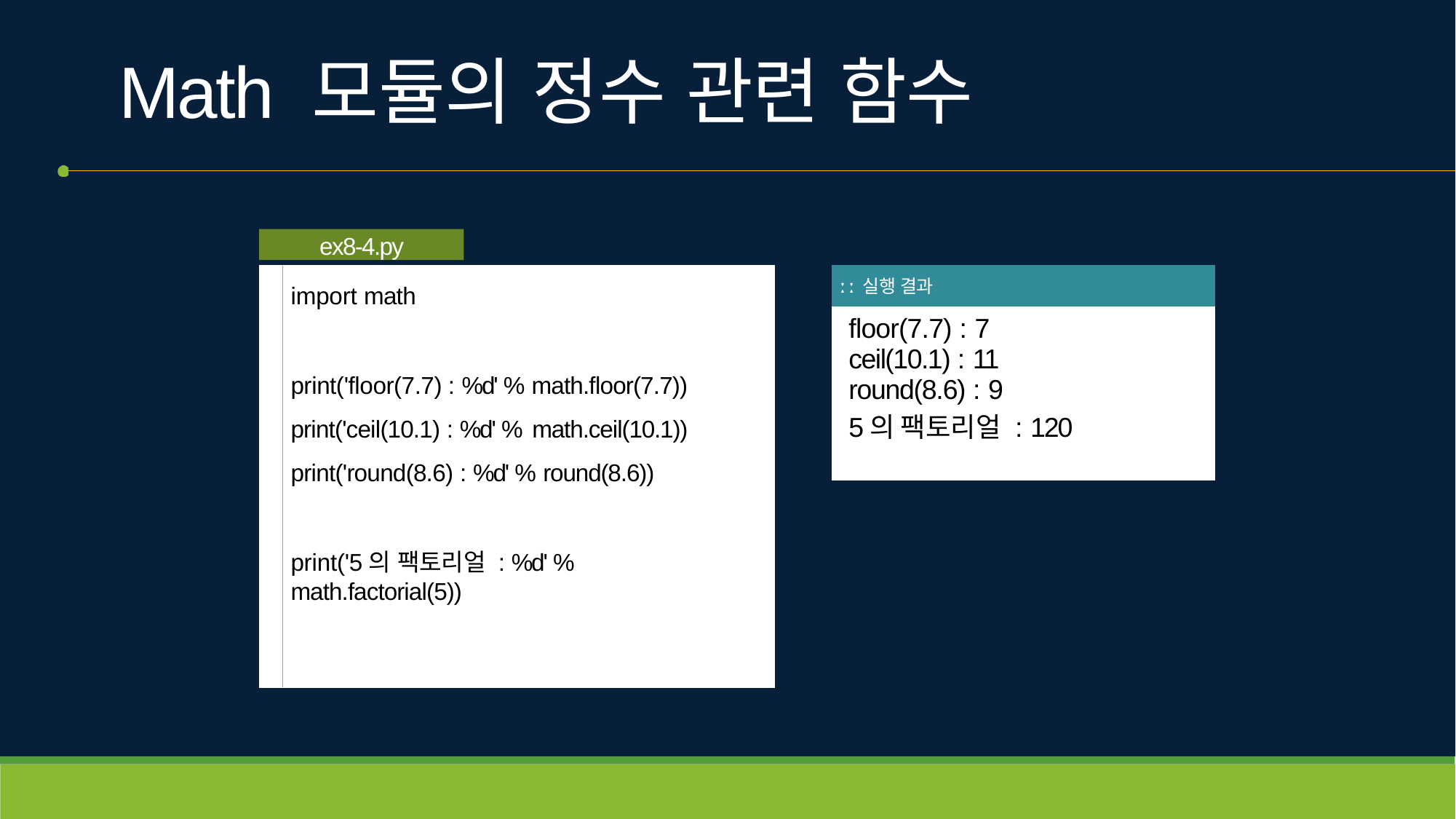

# Math 모듈의 정수 관련 함수

ex8-4.py

| ː ː 실행 결과 |
| --- |
| floor(7.7) : 7 ceil(10.1) : 11 round(8.6) : 9 5의 팩토리얼 : 120 |

import math

print('floor(7.7) : %d' % math.floor(7.7))
print('ceil(10.1) : %d' %  math.ceil(10.1))
print('round(8.6) : %d' % round(8.6))

print('5의 팩토리얼 : %d' % math.factorial(5))